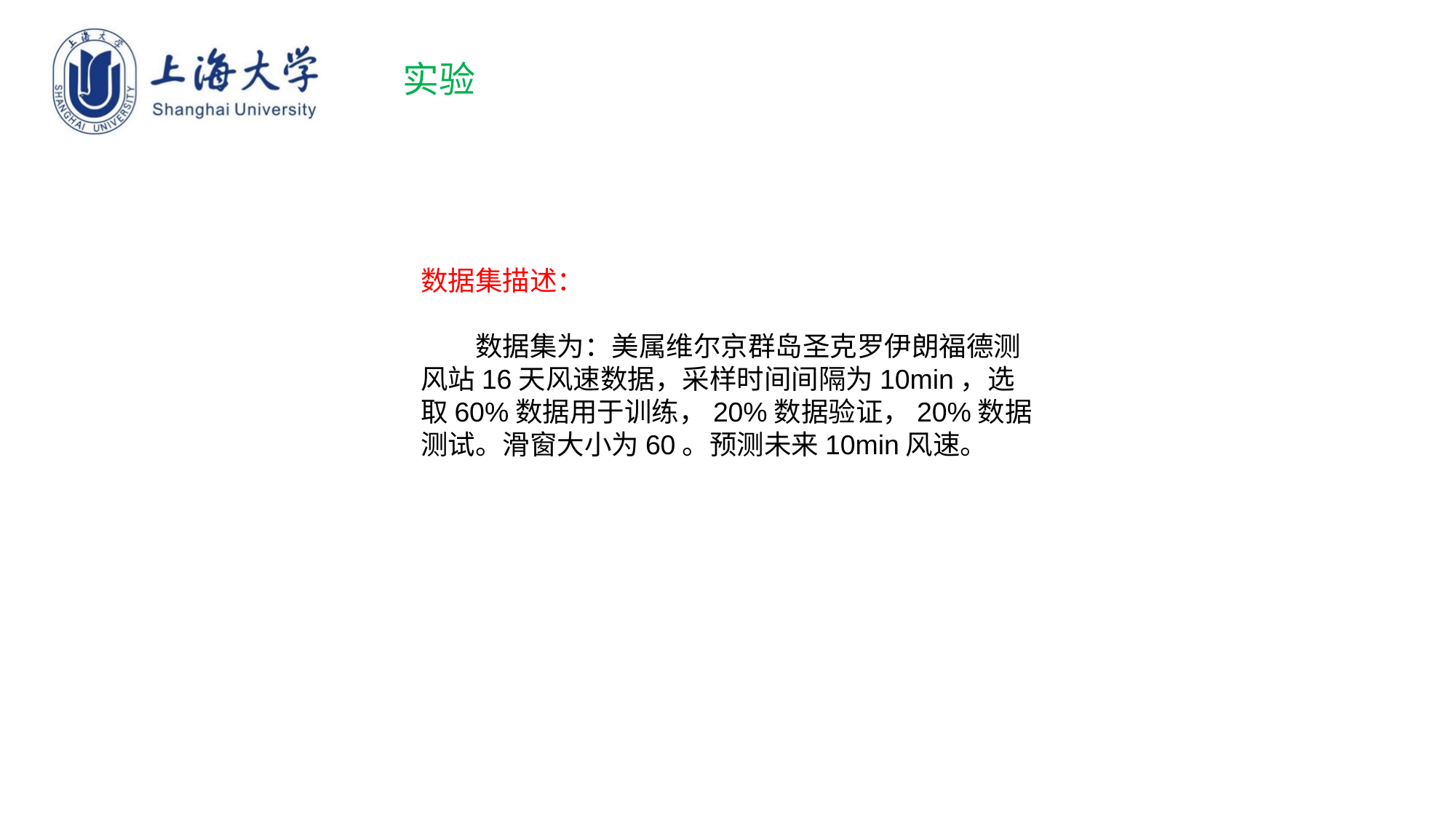

实验
数据集描述：

数据集为：美属维尔京群岛圣克罗伊朗福德测风站16天风速数据，采样时间间隔为10min，选取60%数据用于训练，20%数据验证，20%数据测试。滑窗大小为60。预测未来10min风速。